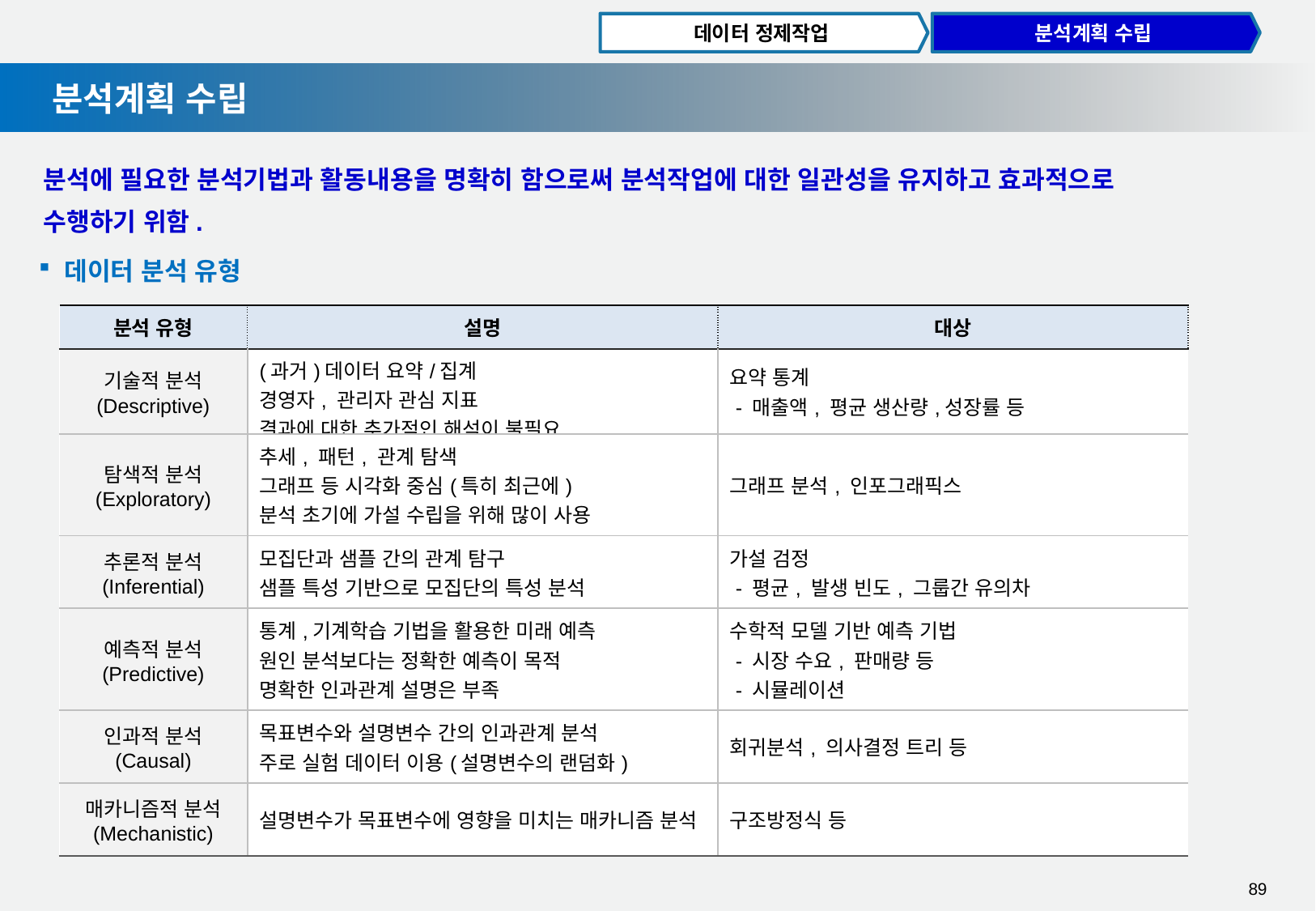

데이터 정제작업
분석계획 수립

분석계획 수립
분석에 필요한 분석기법과 활동내용을 명확히 함으로써 분석작업에 대한 일관성을 유지하고 효과적으로
수행하기 위함.
 데이터 분석 유형
| 분석 유형 | 설명 | 대상 |
| --- | --- | --- |
| 기술적 분석 (Descriptive) | (과거)데이터 요약/집계 경영자, 관리자 관심 지표 결과에 대한 추가적인 해석이 불필요 | 요약 통계 - 매출액, 평균 생산량,성장률 등 |
| 탐색적 분석 (Exploratory) | 추세, 패턴, 관계 탐색 그래프 등 시각화 중심(특히 최근에) 분석 초기에 가설 수립을 위해 많이 사용 | 그래프 분석, 인포그래픽스 |
| 추론적 분석 (Inferential) | 모집단과 샘플 간의 관계 탐구 샘플 특성 기반으로 모집단의 특성 분석 | 가설 검정 - 평균, 발생 빈도, 그룹간 유의차 |
| 예측적 분석 (Predictive) | 통계,기계학습 기법을 활용한 미래 예측 원인 분석보다는 정확한 예측이 목적 명확한 인과관계 설명은 부족 | 수학적 모델 기반 예측 기법 - 시장 수요, 판매량 등 - 시뮬레이션 |
| 인과적 분석 (Causal) | 목표변수와 설명변수 간의 인과관계 분석 주로 실험 데이터 이용(설명변수의 랜덤화) | 회귀분석, 의사결정 트리 등 |
| 매카니즘적 분석 (Mechanistic) | 설명변수가 목표변수에 영향을 미치는 매카니즘 분석 | 구조방정식 등 |
89